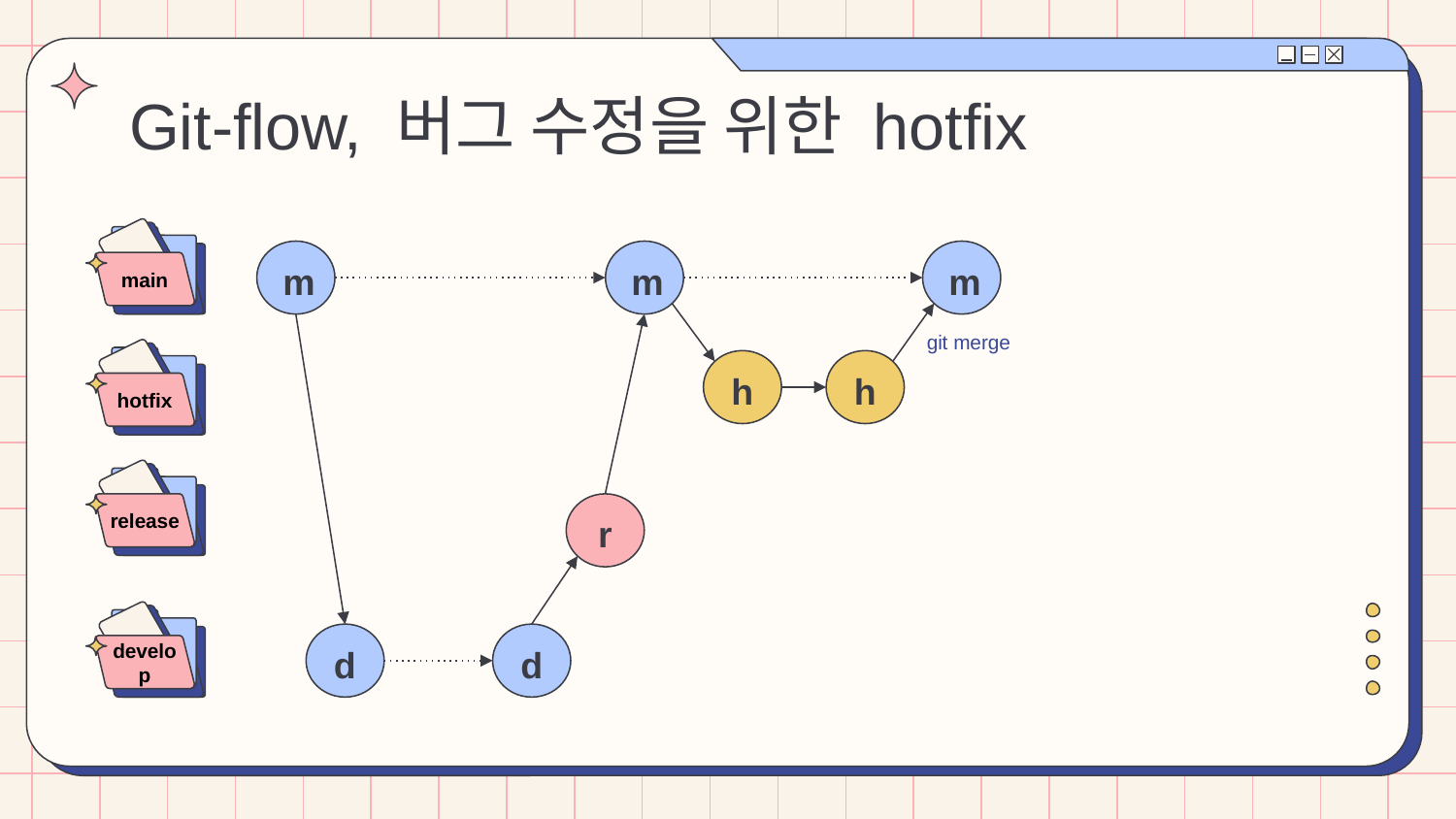

# Git-flow, 버그 수정을 위한 hotfix

main

m
m
m
git merge

hotfix

h
h

release

r

develop

d
d